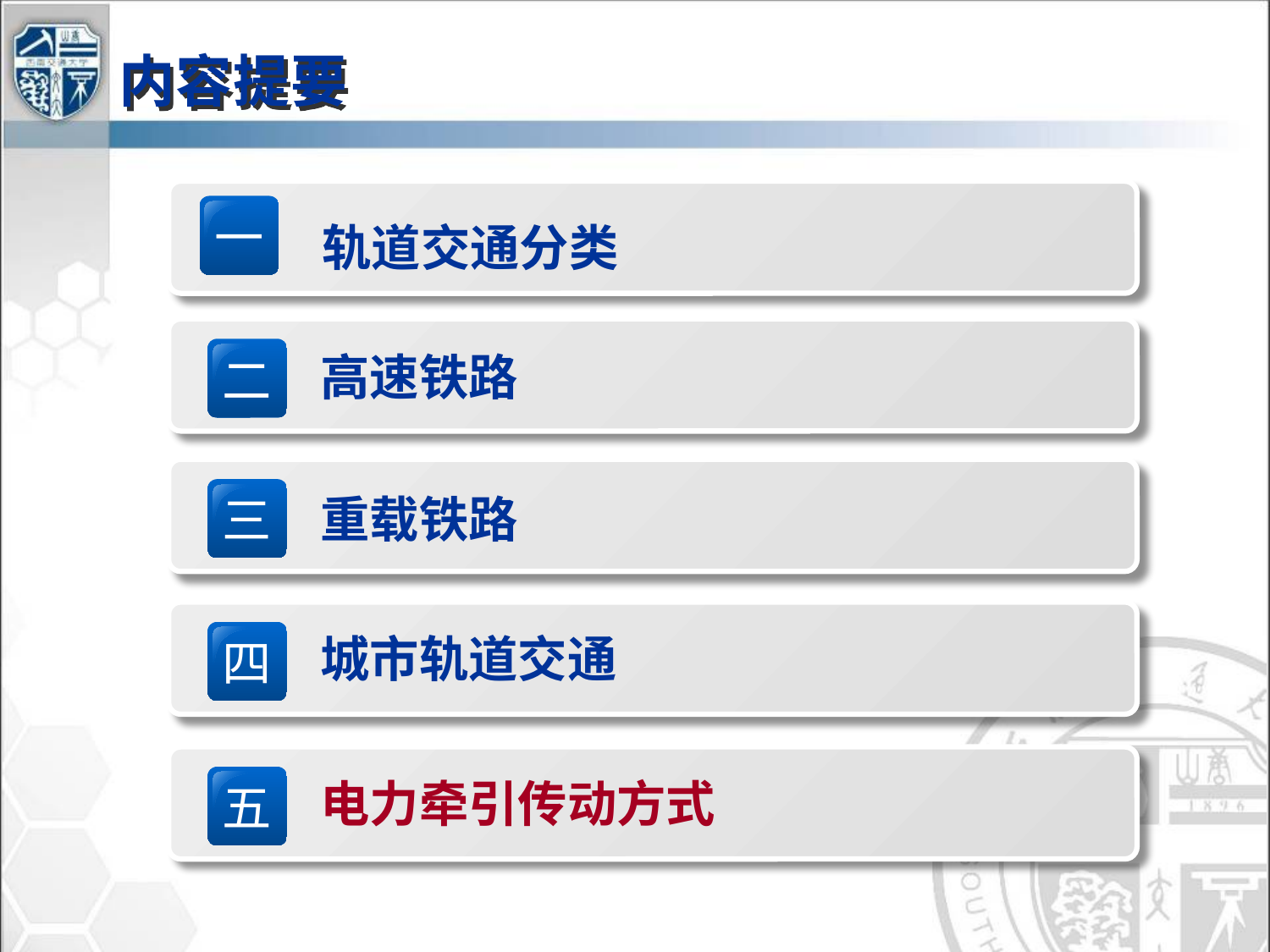

# 内容提要

一
 轨道交通分类

二
高速铁路

三
重载铁路

四
城市轨道交通

五
电力牵引传动方式